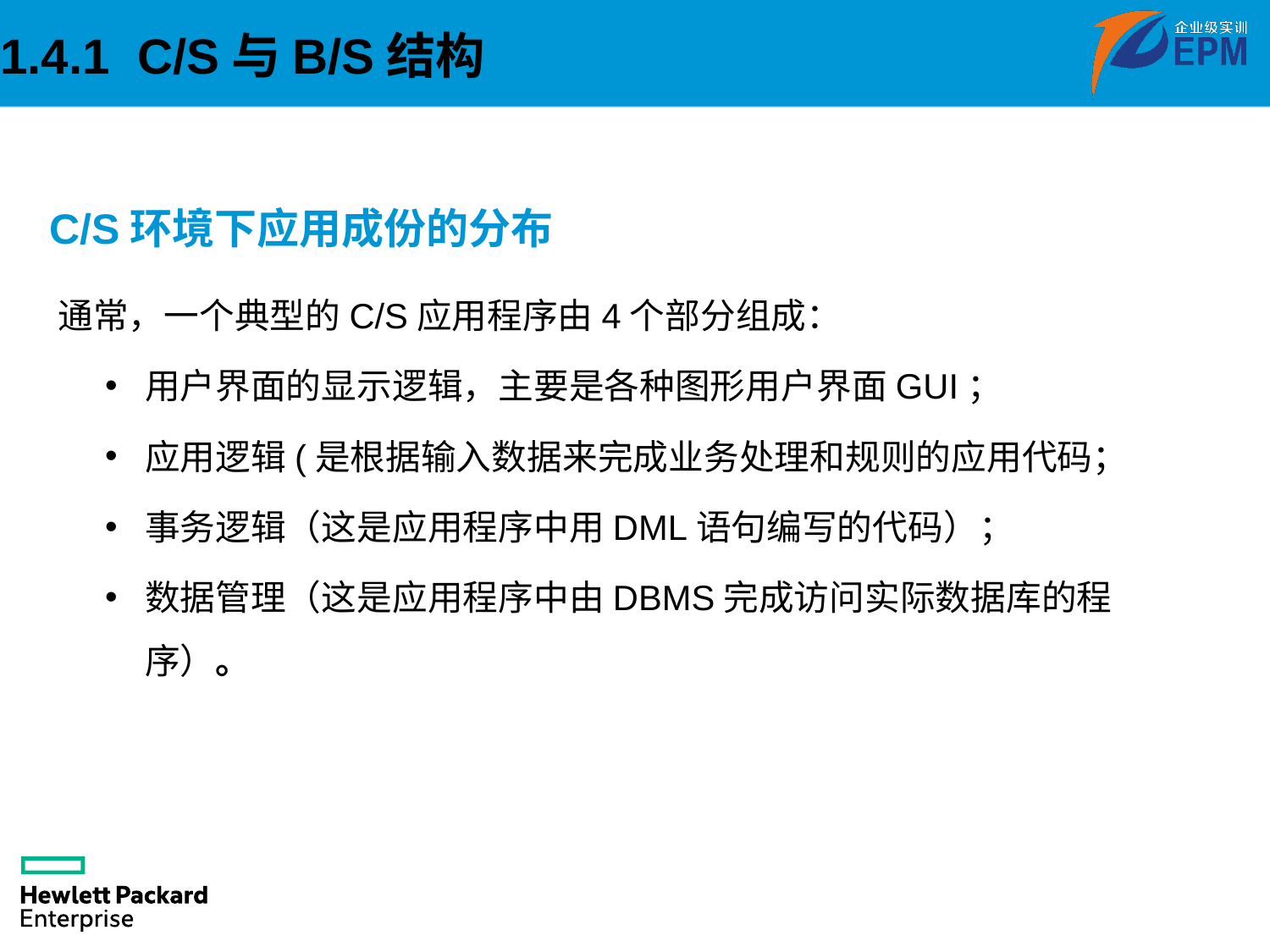

1.4.1  C/S与B/S结构
C/S环境下应用成份的分布

 通常，一个典型的C/S应用程序由4个部分组成：
用户界面的显示逻辑，主要是各种图形用户界面GUI；
应用逻辑(是根据输入数据来完成业务处理和规则的应用代码；
事务逻辑（这是应用程序中用DML语句编写的代码）；
数据管理（这是应用程序中由DBMS完成访问实际数据库的程序）。